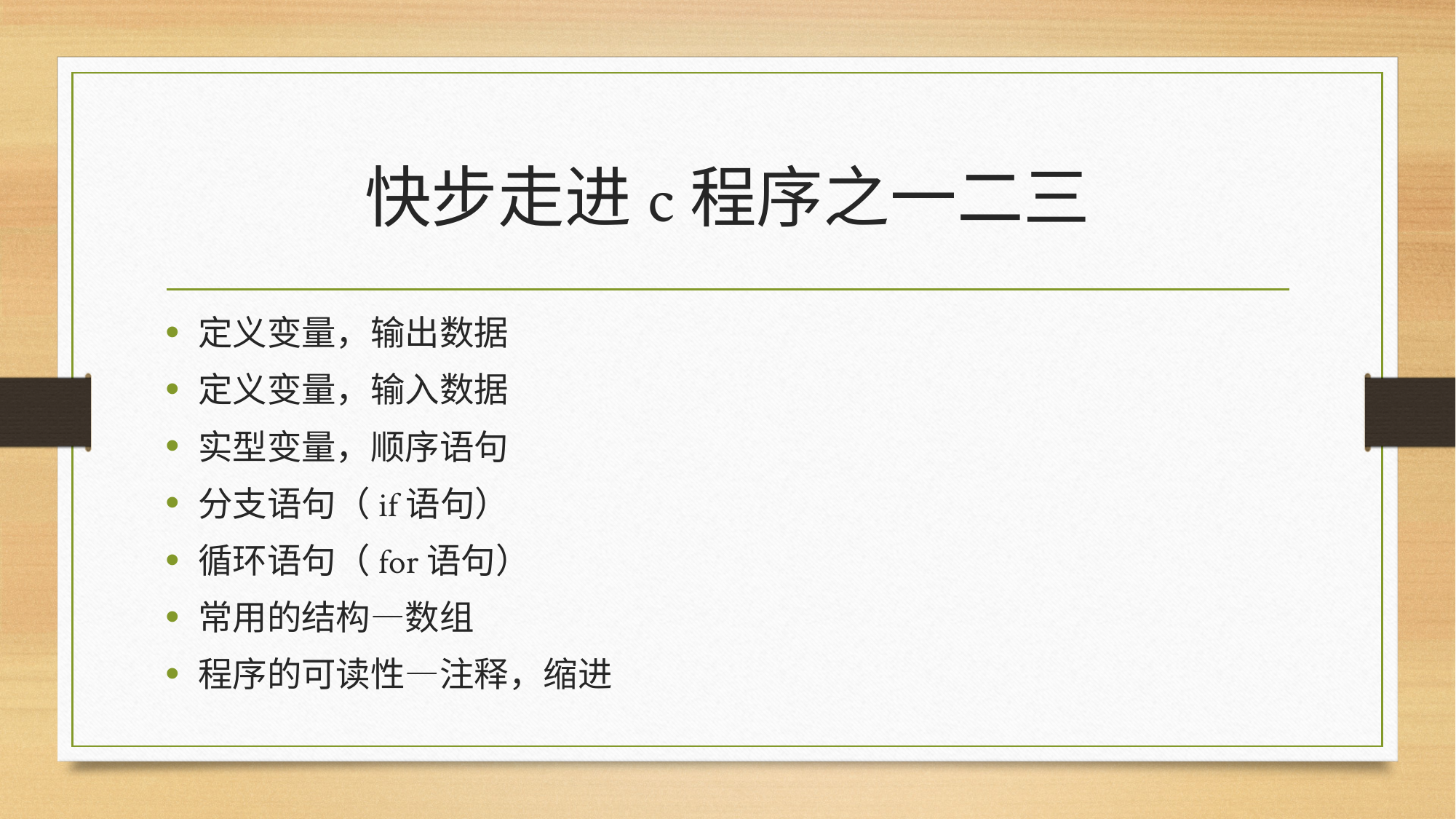

# 快步走进c程序之一二三
定义变量，输出数据
定义变量，输入数据
实型变量，顺序语句
分支语句（if语句）
循环语句（for语句）
常用的结构—数组
程序的可读性—注释，缩进